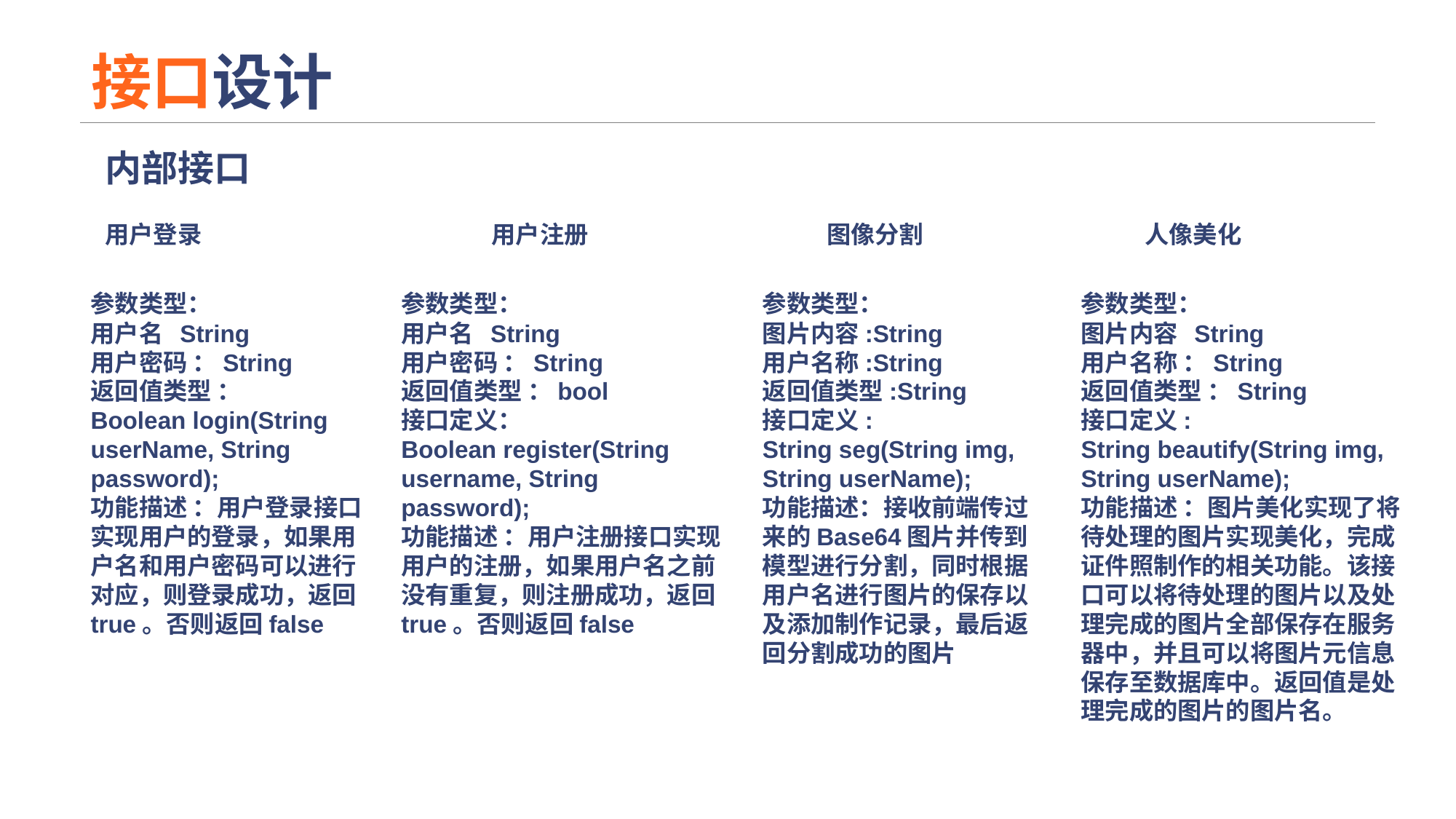

# 接口设计
内部接口

用户登录

用户注册
图像分割
人像美化
参数类型：
用户名  String
用户密码 ：String
返回值类型 ：
Boolean login(String userName, String password);
功能描述 ：用户登录接口实现用户的登录，如果用户名和用户密码可以进行对应，则登录成功，返回true。否则返回false
参数类型：
用户名  String
用户密码 ：String
返回值类型 ：bool
接口定义：
Boolean register(String username, String password);
功能描述 ：用户注册接口实现用户的注册，如果用户名之前没有重复，则注册成功，返回true。否则返回false
参数类型：
图片内容:String
用户名称:String
返回值类型:String
接口定义:
String seg(String img, String userName);
功能描述：接收前端传过来的Base64图片并传到模型进行分割，同时根据用户名进行图片的保存以及添加制作记录，最后返回分割成功的图片
参数类型：
图片内容  String
用户名称 ：String
返回值类型 ：String
接口定义:
String beautify(String img, String userName);
功能描述 ：图片美化实现了将待处理的图片实现美化，完成证件照制作的相关功能。该接口可以将待处理的图片以及处理完成的图片全部保存在服务器中，并且可以将图片元信息保存至数据库中。返回值是处理完成的图片的图片名。